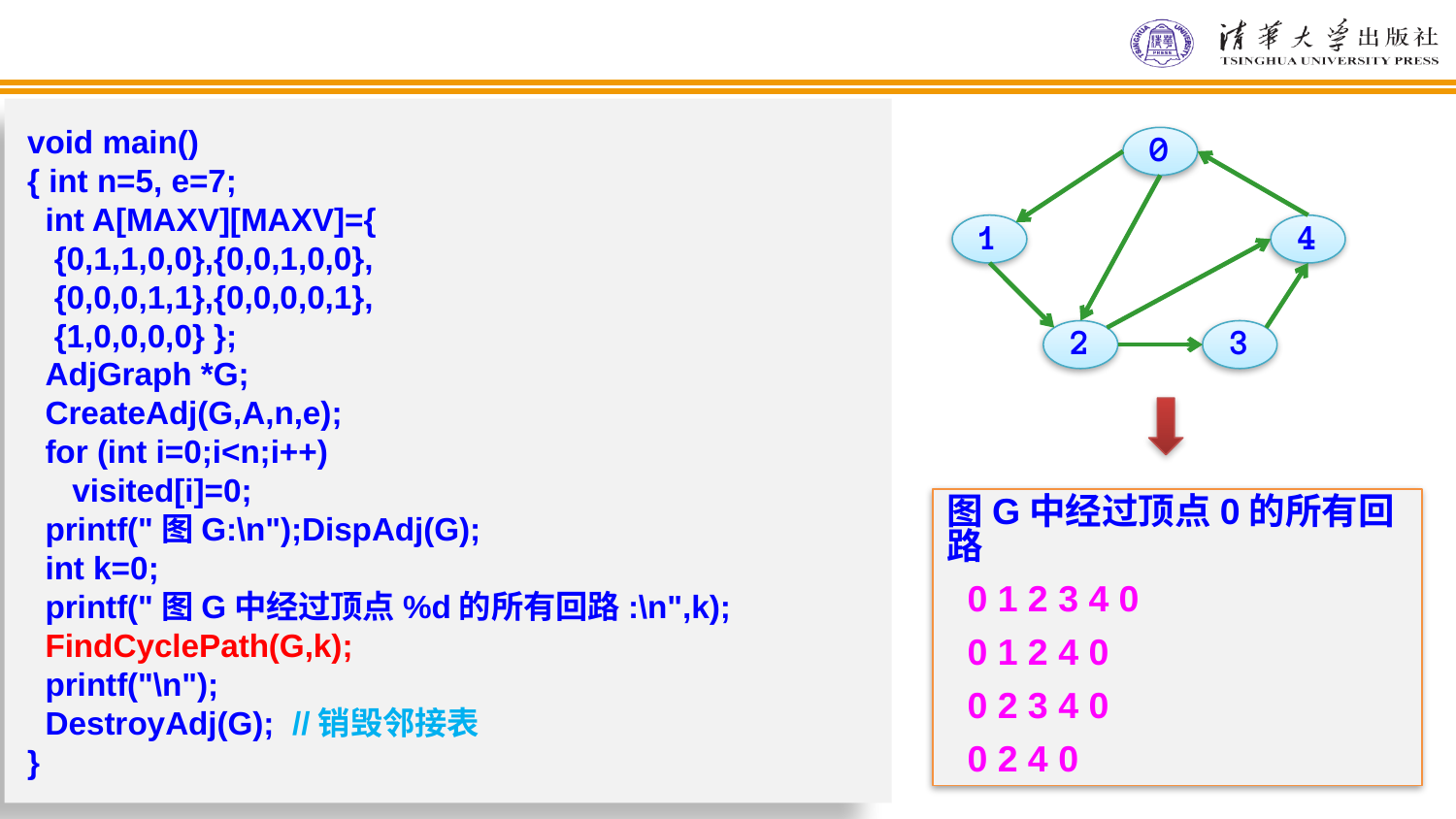

void main()
{ int n=5, e=7;
  int A[MAXV][MAXV]={
   {0,1,1,0,0},{0,0,1,0,0},
   {0,0,0,1,1},{0,0,0,0,1},
   {1,0,0,0,0} };
  AdjGraph *G;
  CreateAdj(G,A,n,e);
  for (int i=0;i<n;i++)
     visited[i]=0;
  printf("图G:\n");DispAdj(G);
  int k=0;
  printf("图G中经过顶点%d的所有回路:\n",k);
  FindCyclePath(G,k);
  printf("\n");
  DestroyAdj(G);  //销毁邻接表
}
0
1
4
2
3

图G中经过顶点0的所有回路
  0 1 2 3 4 0
  0 1 2 4 0
  0 2 3 4 0
  0 2 4 0